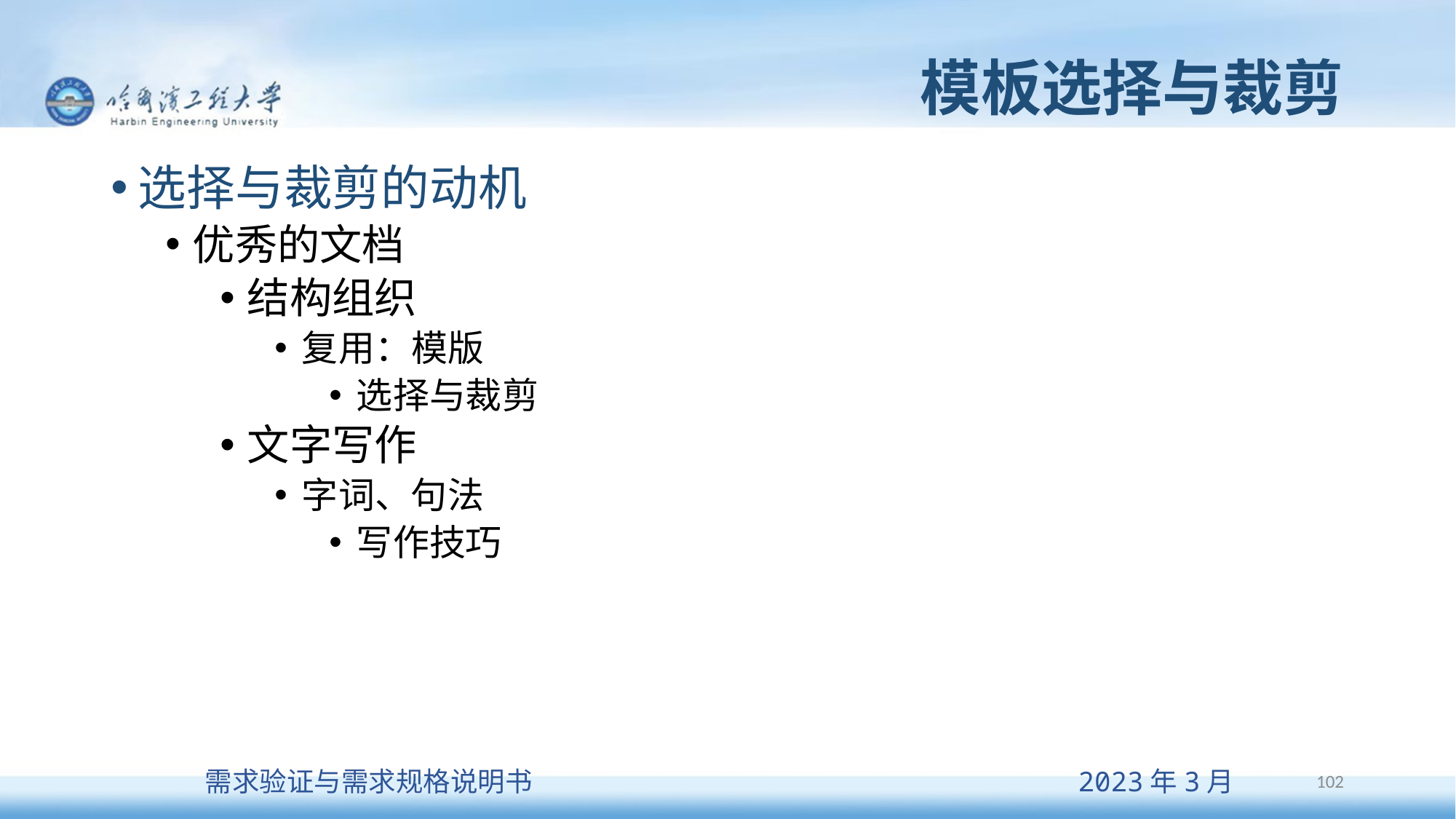

# 模板选择与裁剪
选择与裁剪的动机
优秀的文档
结构组织
复用：模版
选择与裁剪
文字写作
字词、句法
写作技巧
102